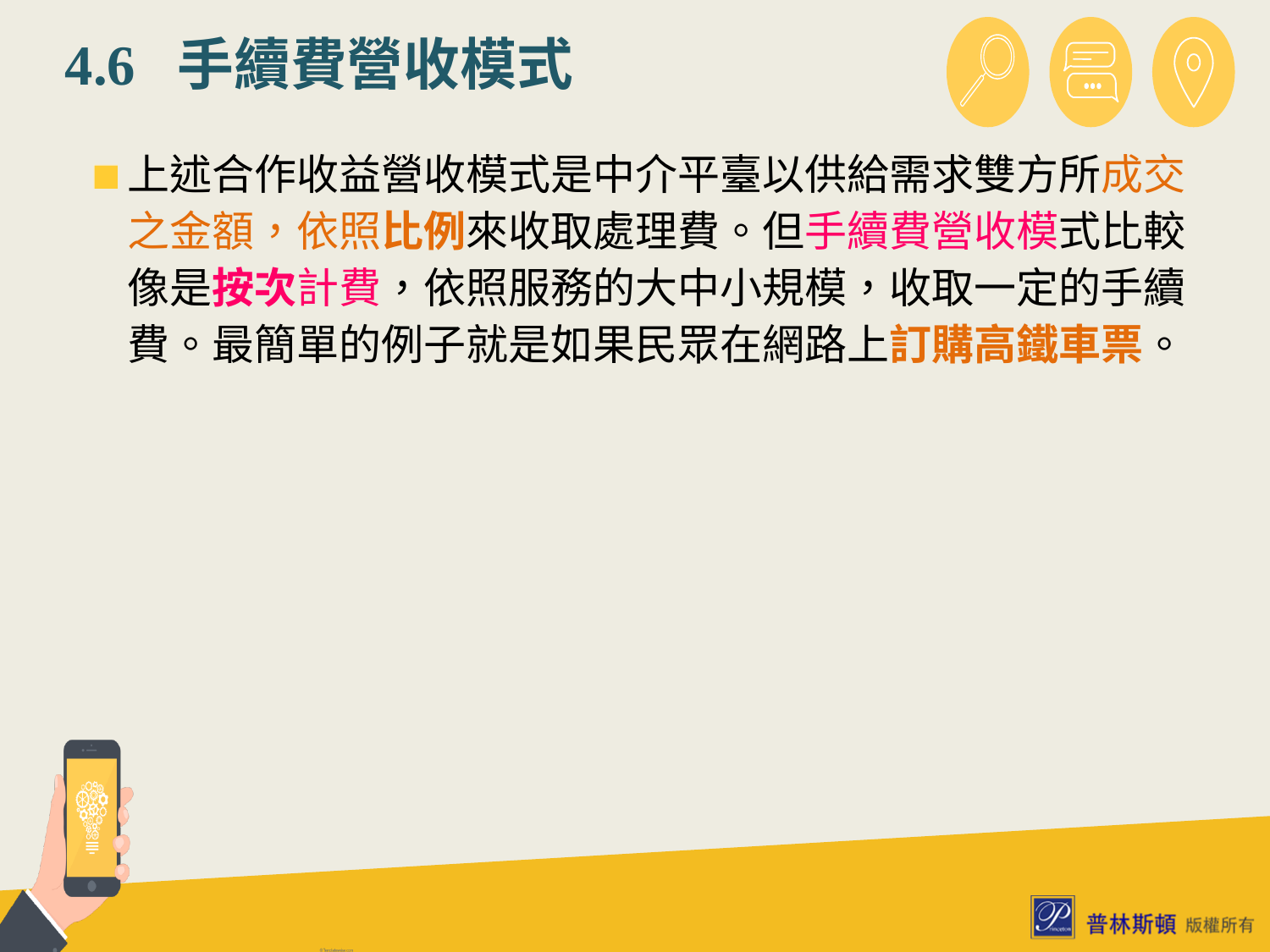

# 4.6  手續費營收模式
上述合作收益營收模式是中介平臺以供給需求雙方所成交之金額，依照比例來收取處理費。但手續費營收模式比較像是按次計費，依照服務的大中小規模，收取一定的手續費。最簡單的例子就是如果民眾在網路上訂購高鐵車票。